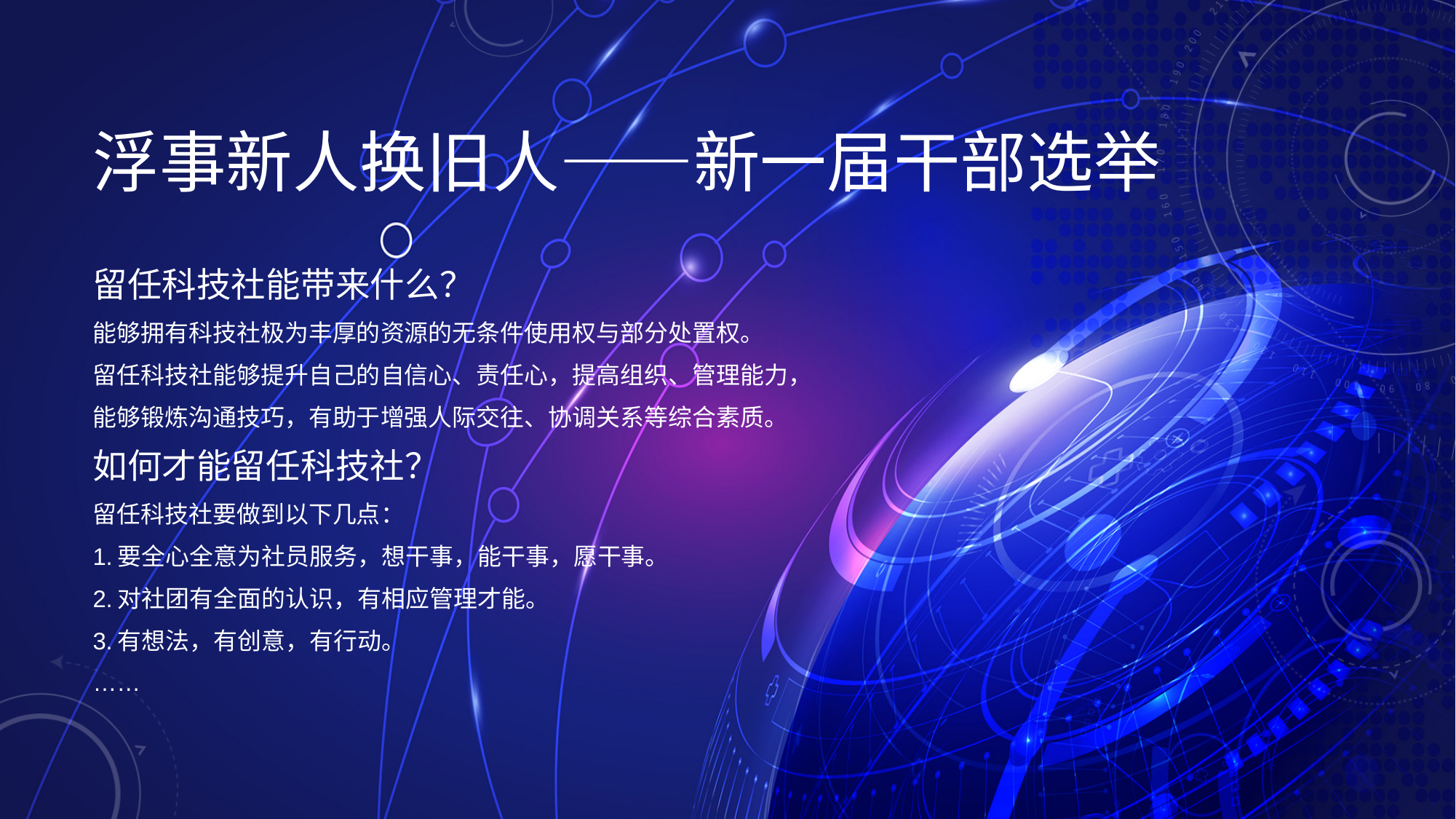

# 浮事新人换旧人——新一届干部选举
留任科技社能带来什么？
能够拥有科技社极为丰厚的资源的无条件使用权与部分处置权。
留任科技社能够提升自己的自信心、责任心，提高组织、管理能力，
能够锻炼沟通技巧，有助于增强人际交往、协调关系等综合素质。
如何才能留任科技社？
留任科技社要做到以下几点：
1.要全心全意为社员服务，想干事，能干事，愿干事。
2.对社团有全面的认识，有相应管理才能。
3.有想法，有创意，有行动。
……